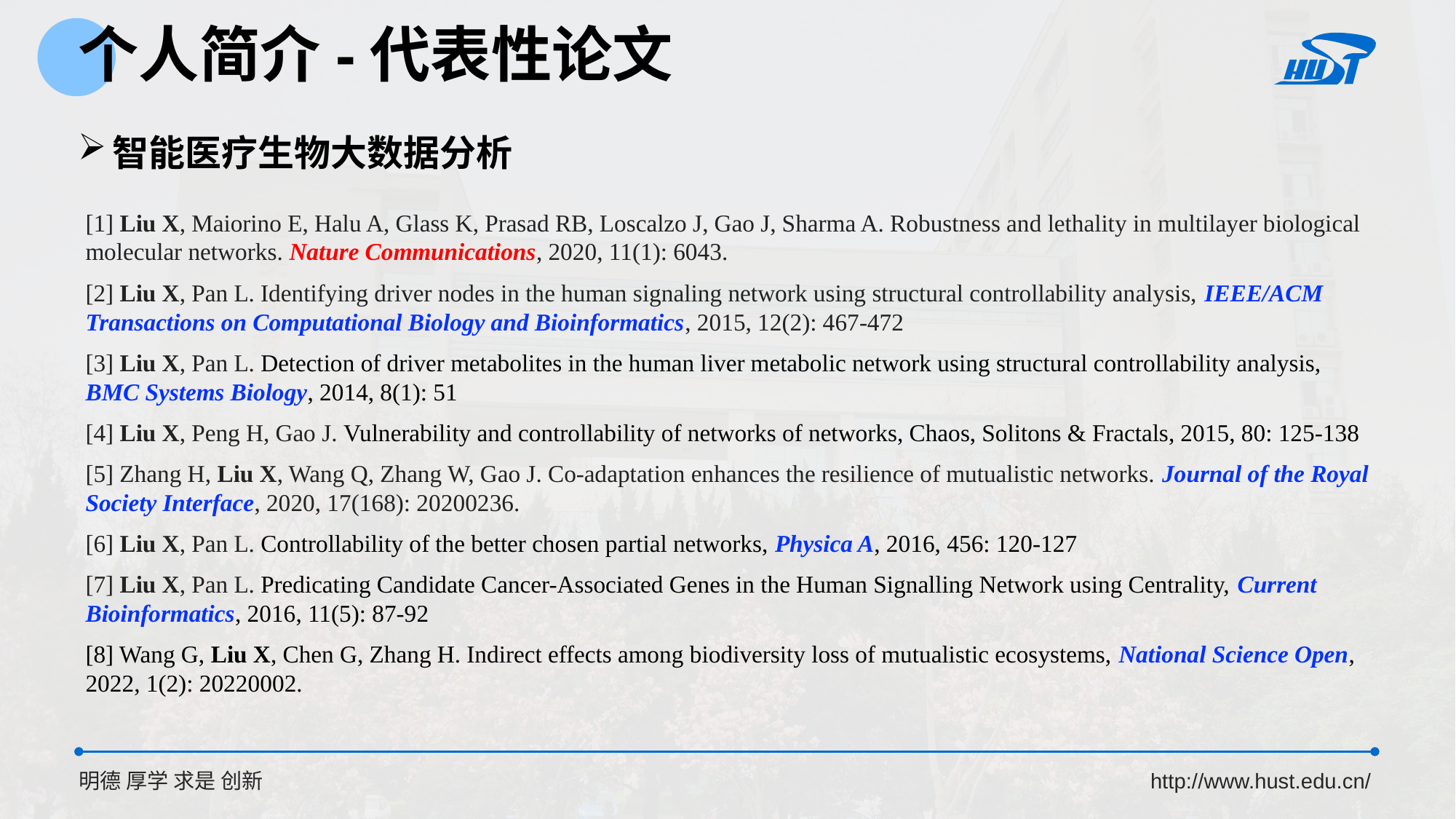

个人简介-代表性论文
智能医疗生物大数据分析
[1] Liu X, Maiorino E, Halu A, Glass K, Prasad RB, Loscalzo J, Gao J, Sharma A. Robustness and lethality in multilayer biological molecular networks. Nature Communications, 2020, 11(1): 6043.
[2] Liu X, Pan L. Identifying driver nodes in the human signaling network using structural controllability analysis, IEEE/ACM Transactions on Computational Biology and Bioinformatics, 2015, 12(2): 467-472
[3] Liu X, Pan L. Detection of driver metabolites in the human liver metabolic network using structural controllability analysis, BMC Systems Biology, 2014, 8(1): 51
[4] Liu X, Peng H, Gao J. Vulnerability and controllability of networks of networks, Chaos, Solitons & Fractals, 2015, 80: 125-138
[5] Zhang H, Liu X, Wang Q, Zhang W, Gao J. Co-adaptation enhances the resilience of mutualistic networks. Journal of the Royal Society Interface, 2020, 17(168): 20200236.
[6] Liu X, Pan L. Controllability of the better chosen partial networks, Physica A, 2016, 456: 120-127
[7] Liu X, Pan L. Predicating Candidate Cancer-Associated Genes in the Human Signalling Network using Centrality, Current Bioinformatics, 2016, 11(5): 87-92
[8] Wang G, Liu X, Chen G, Zhang H. Indirect effects among biodiversity loss of mutualistic ecosystems, National Science Open, 2022, 1(2): 20220002.